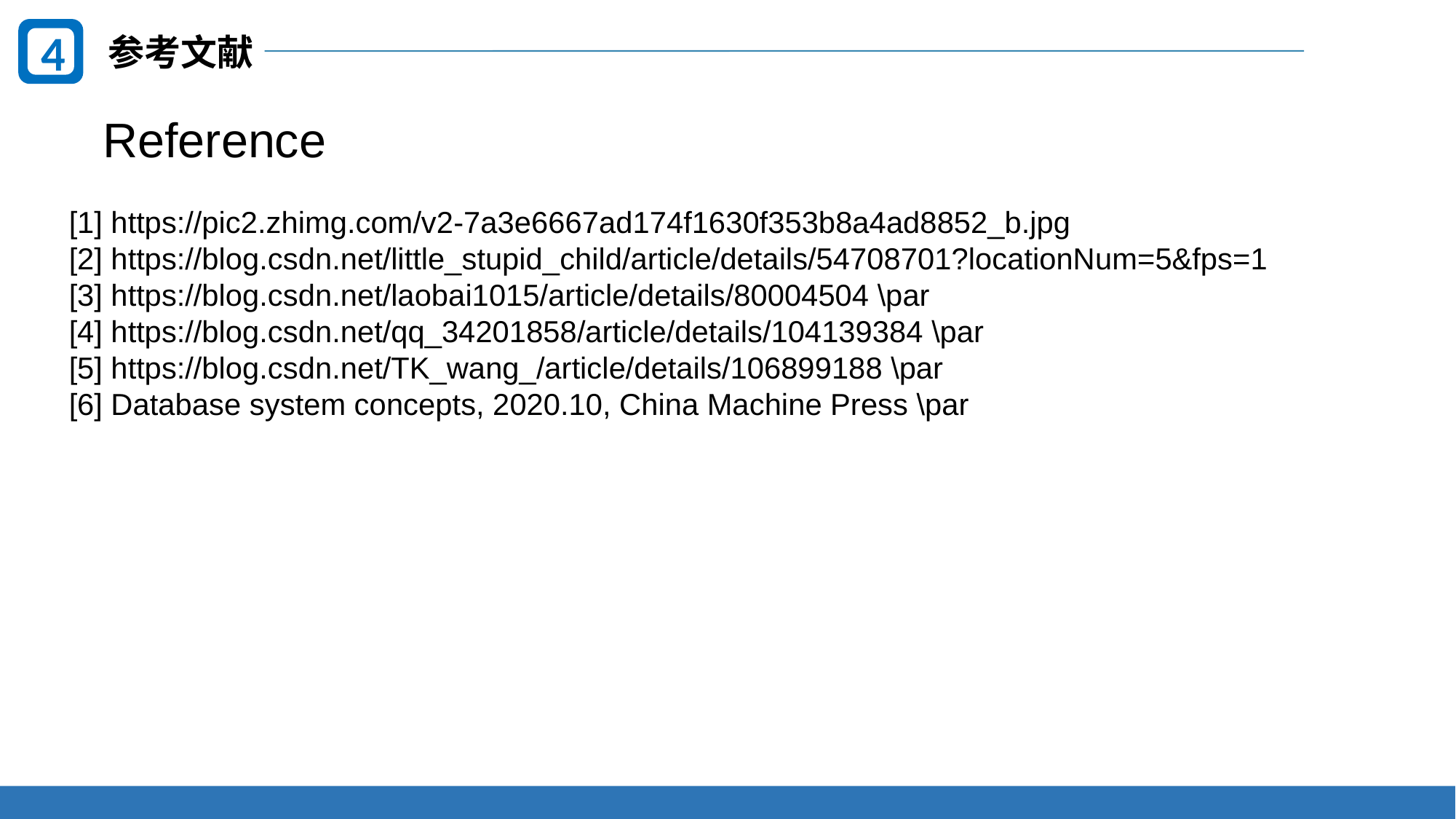

4
参考文献
Reference
[1] https://pic2.zhimg.com/v2-7a3e6667ad174f1630f353b8a4ad8852_b.jpg
[2] https://blog.csdn.net/little_stupid_child/article/details/54708701?locationNum=5&fps=1
[3] https://blog.csdn.net/laobai1015/article/details/80004504 \par
[4] https://blog.csdn.net/qq_34201858/article/details/104139384 \par
[5] https://blog.csdn.net/TK_wang_/article/details/106899188 \par
[6] Database system concepts, 2020.10, China Machine Press \par